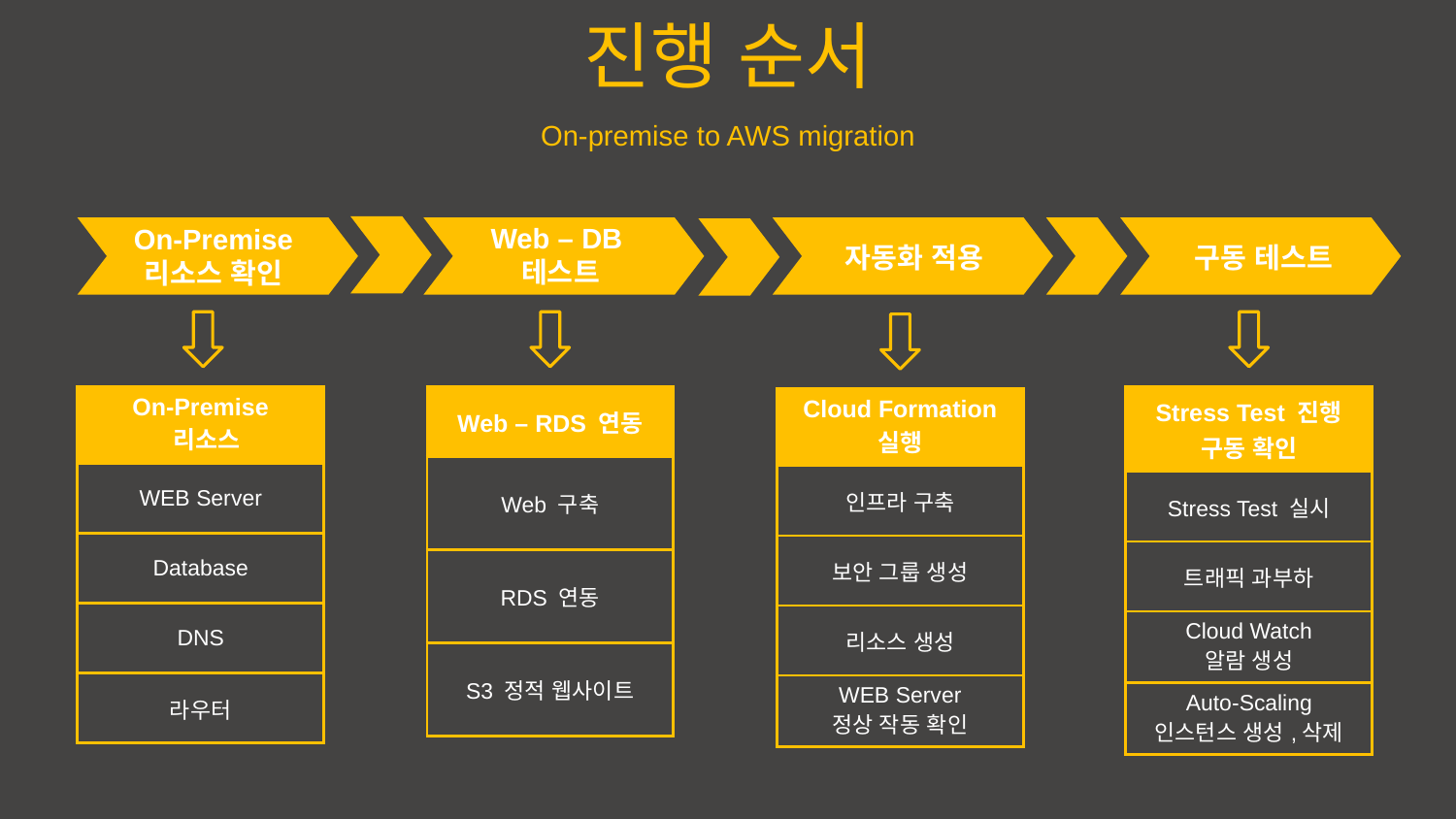

진행 순서
On-premise to AWS migration
Web – DB
테스트
On-Premise
리소스 확인

자동화 적용
구동 테스트

| On-Premise 리소스 |
| --- |
| WEB Server |
| Database |
| DNS |
| 라우터 |
| Web – RDS 연동 |
| --- |
| Web 구축 |
| RDS 연동 |
| S3 정적 웹사이트 |
| Stress Test 진행 구동 확인 |
| --- |
| Stress Test 실시 |
| 트래픽 과부하 |
| Cloud Watch 알람 생성 |
| Auto-Scaling 인스턴스 생성,삭제 |
| Cloud Formation 실행 |
| --- |
| 인프라 구축 |
| 보안 그룹 생성 |
| 리소스 생성 |
| WEB Server 정상 작동 확인 |